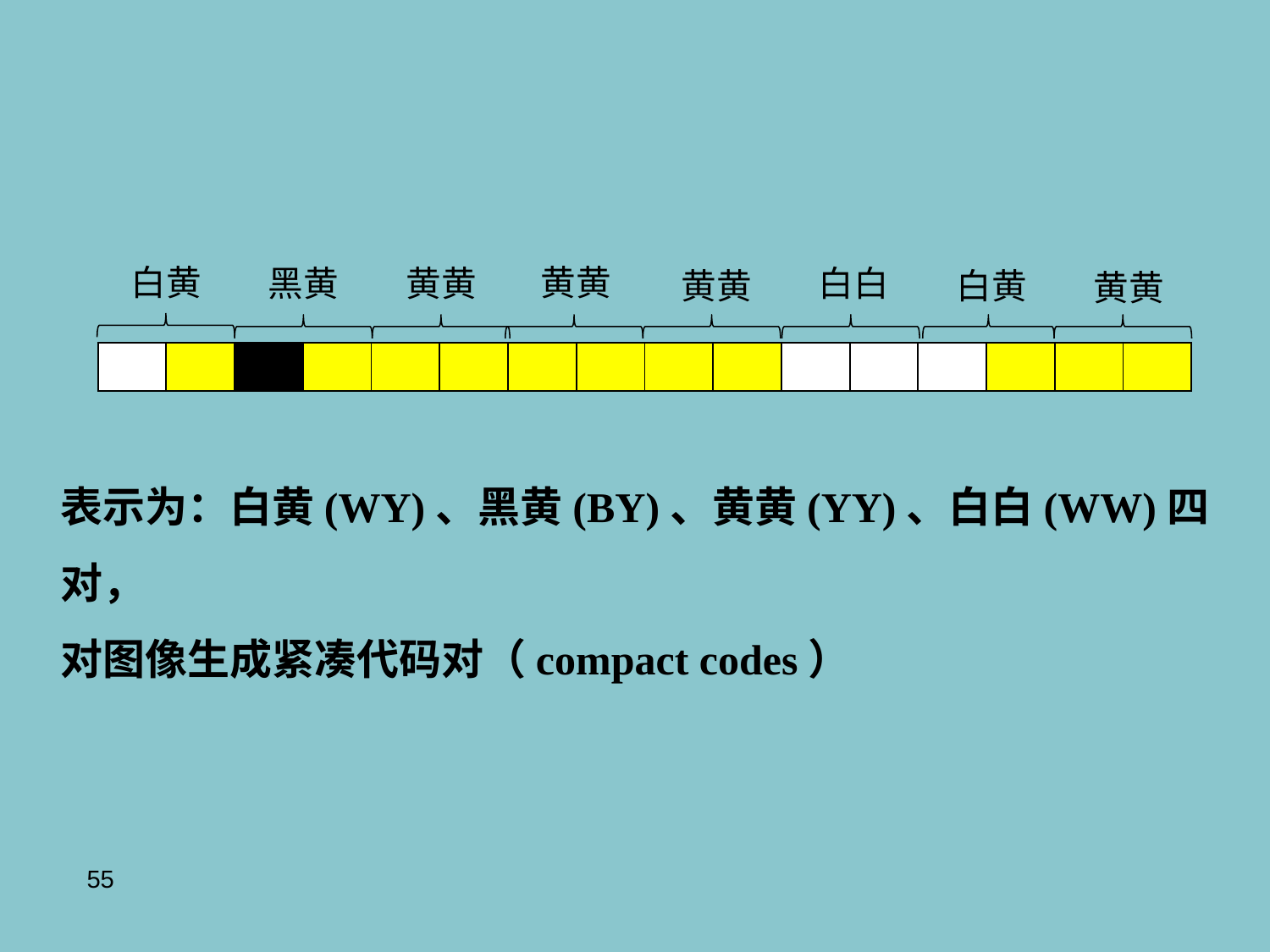

白黄
黄黄
黑黄
黄黄
白白

黄黄
白黄

黄黄

|  |  |  |  |  |  |  |  |  |  |  |  |  |  |  |  |
| --- | --- | --- | --- | --- | --- | --- | --- | --- | --- | --- | --- | --- | --- | --- | --- |
表示为：白黄(WY)、黑黄(BY)、黄黄(YY)、白白(WW)四对，
对图像生成紧凑代码对（compact codes）

55